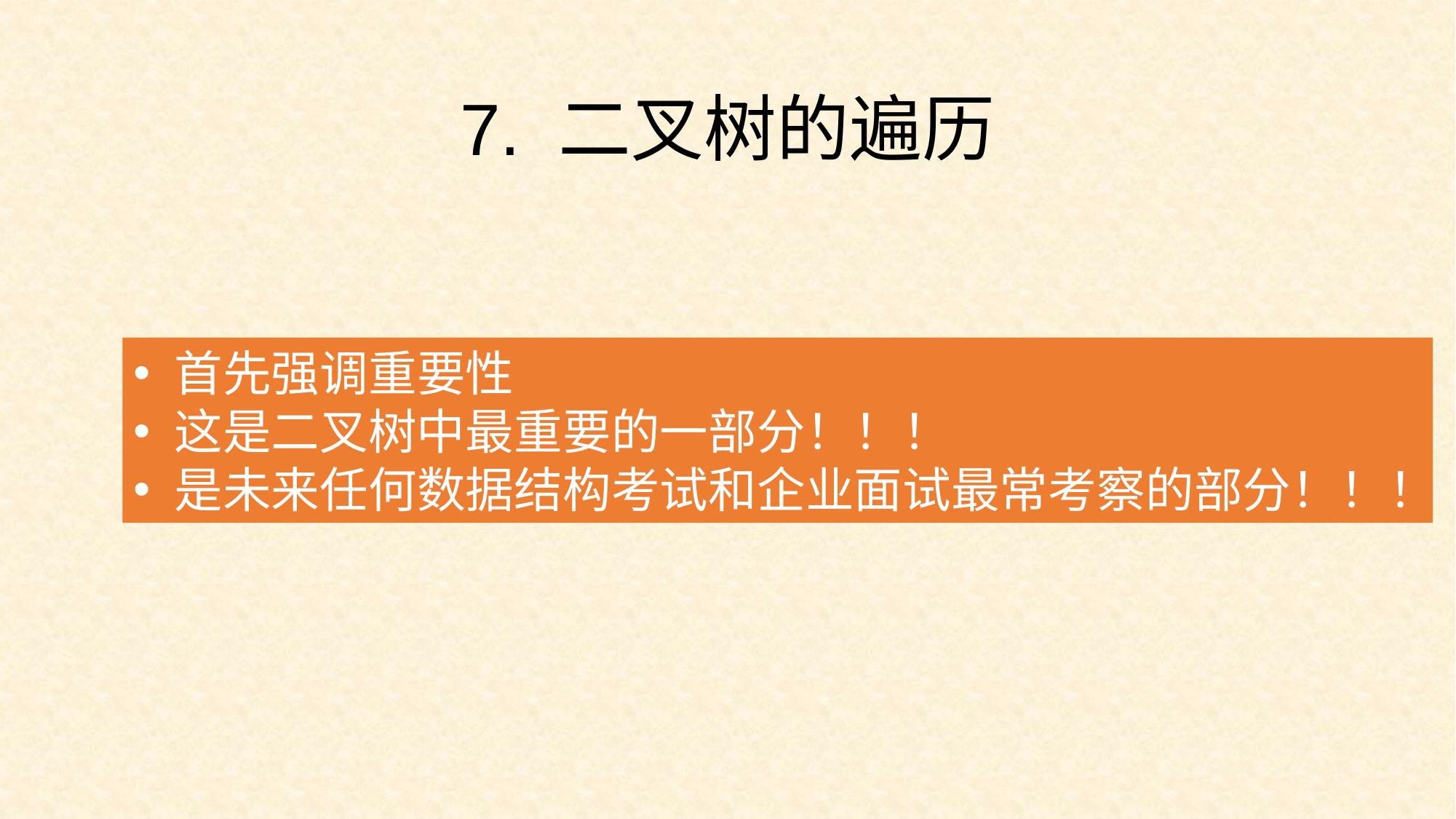

7. 二叉树的遍历
首先强调重要性
这是二叉树中最重要的一部分！！！
是未来任何数据结构考试和企业面试最常考察的部分！！！